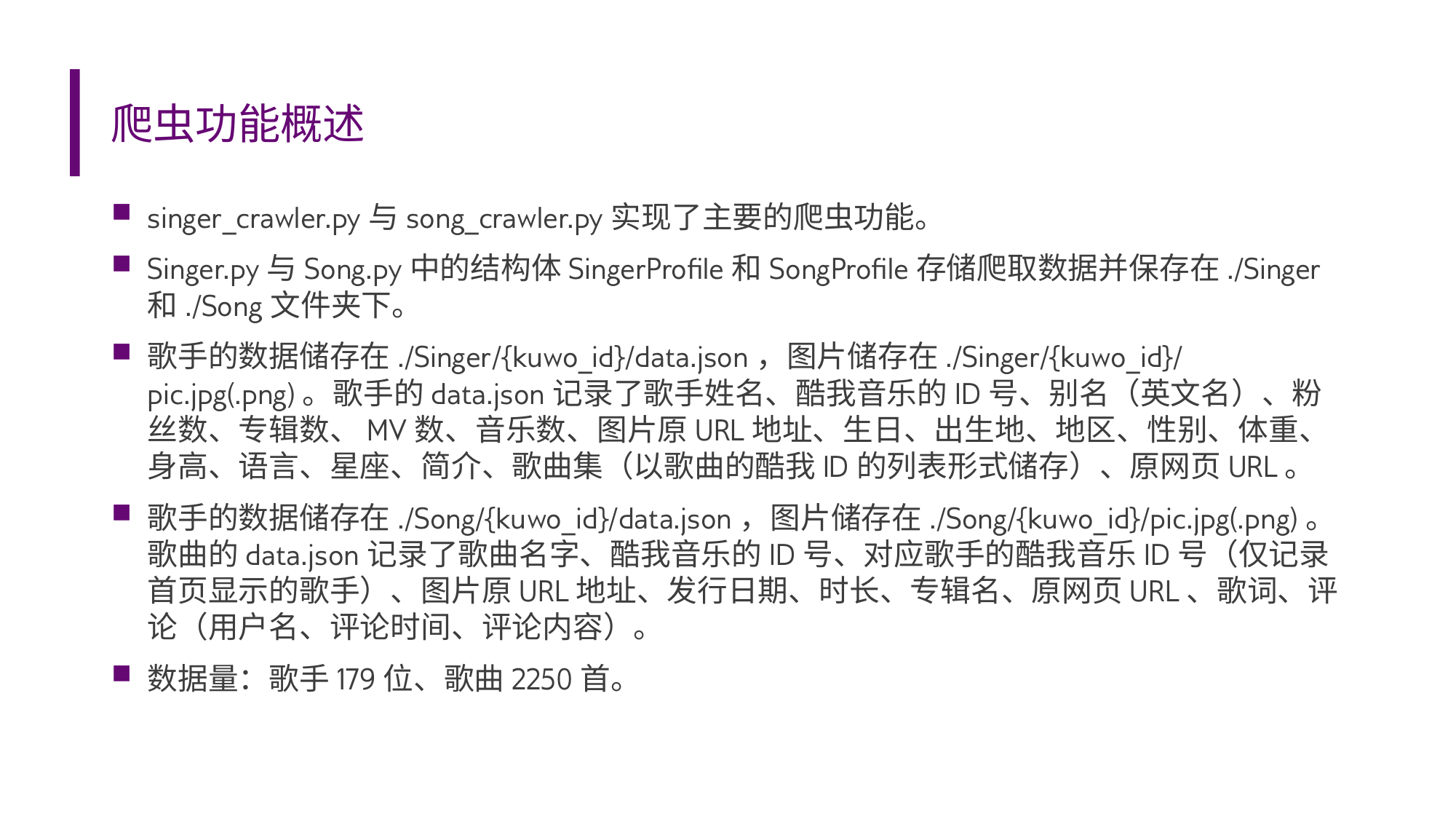

# 爬虫功能概述
singer_crawler.py与song_crawler.py实现了主要的爬虫功能。
Singer.py与Song.py中的结构体SingerProfile和SongProfile存储爬取数据并保存在./Singer和./Song文件夹下。
歌手的数据储存在./Singer/{kuwo_id}/data.json，图片储存在./Singer/{kuwo_id}/pic.jpg(.png)。歌手的data.json记录了歌手姓名、酷我音乐的ID号、别名（英文名）、粉丝数、专辑数、MV数、音乐数、图片原URL地址、生日、出生地、地区、性别、体重、身高、语言、星座、简介、歌曲集（以歌曲的酷我ID的列表形式储存）、原网页URL。
歌手的数据储存在./Song/{kuwo_id}/data.json，图片储存在./Song/{kuwo_id}/pic.jpg(.png)。歌曲的data.json记录了歌曲名字、酷我音乐的ID号、对应歌手的酷我音乐ID号（仅记录首页显示的歌手）、图片原URL地址、发行日期、时长、专辑名、原网页URL、歌词、评论（用户名、评论时间、评论内容）。
数据量：歌手179位、歌曲2250首。